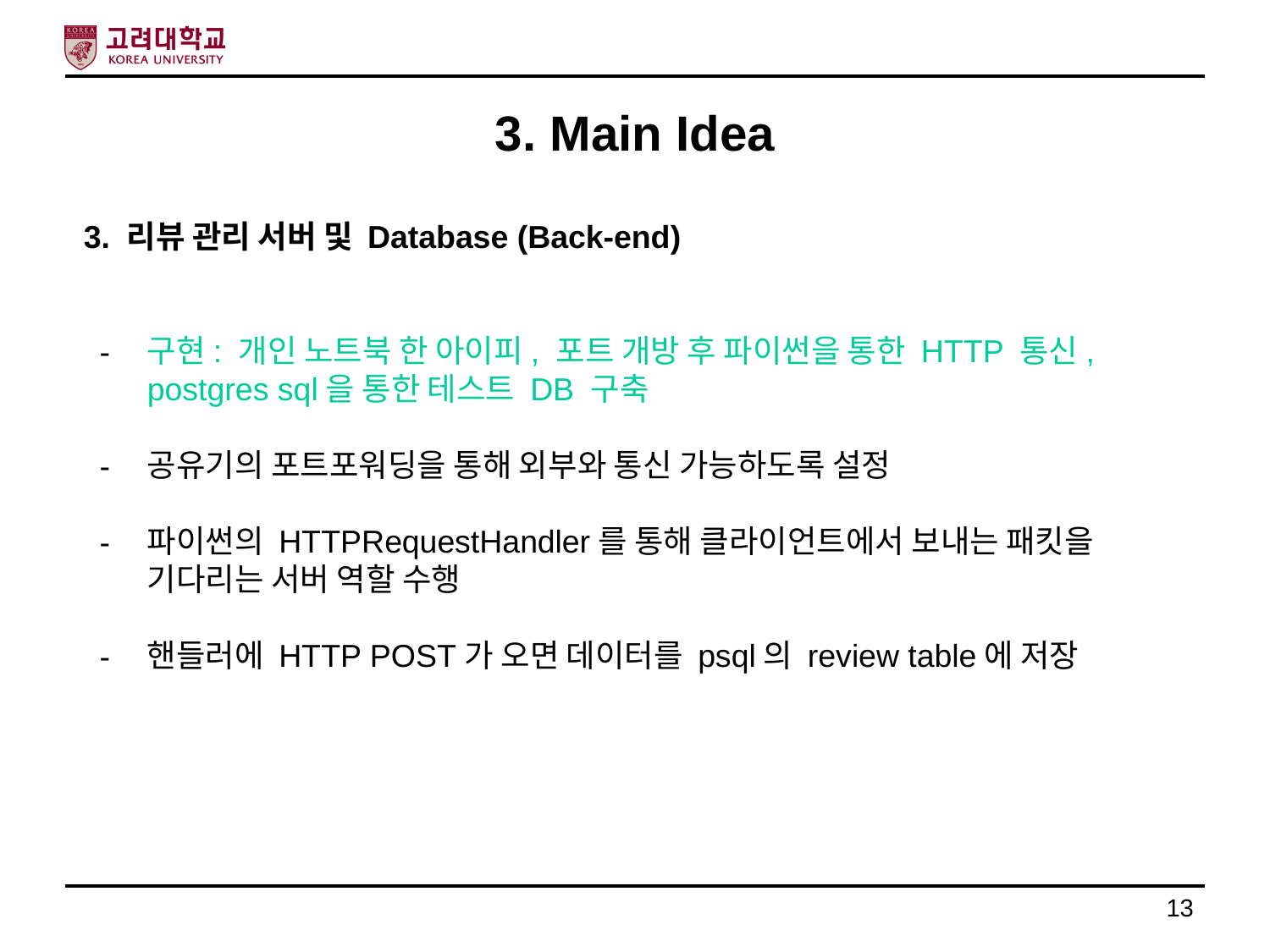

# 3. Main Idea
3. 리뷰 관리 서버 및 Database (Back-end)

구현: 개인 노트북 한 아이피, 포트 개방 후 파이썬을 통한 HTTP 통신, postgres sql을 통한 테스트 DB 구축

공유기의 포트포워딩을 통해 외부와 통신 가능하도록 설정

파이썬의 HTTPRequestHandler를 통해 클라이언트에서 보내는 패킷을 기다리는 서버 역할 수행

핸들러에 HTTP POST가 오면 데이터를 psql의 review table에 저장
13